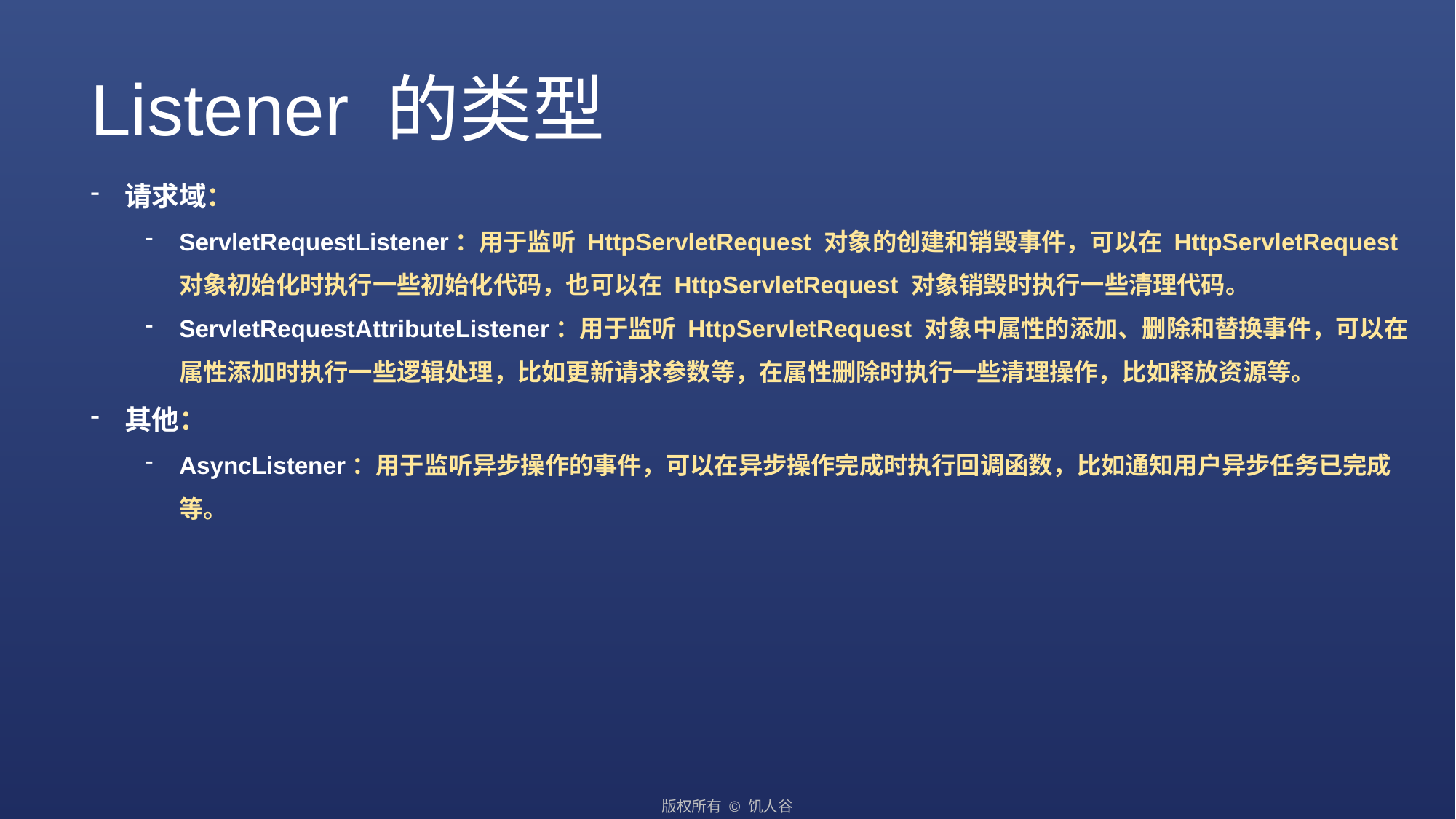

Listener 的类型
请求域：
ServletRequestListener：用于监听 HttpServletRequest 对象的创建和销毁事件，可以在 HttpServletRequest 对象初始化时执行一些初始化代码，也可以在 HttpServletRequest 对象销毁时执行一些清理代码。
ServletRequestAttributeListener：用于监听 HttpServletRequest 对象中属性的添加、删除和替换事件，可以在属性添加时执行一些逻辑处理，比如更新请求参数等，在属性删除时执行一些清理操作，比如释放资源等。
其他：
AsyncListener：用于监听异步操作的事件，可以在异步操作完成时执行回调函数，比如通知用户异步任务已完成等。